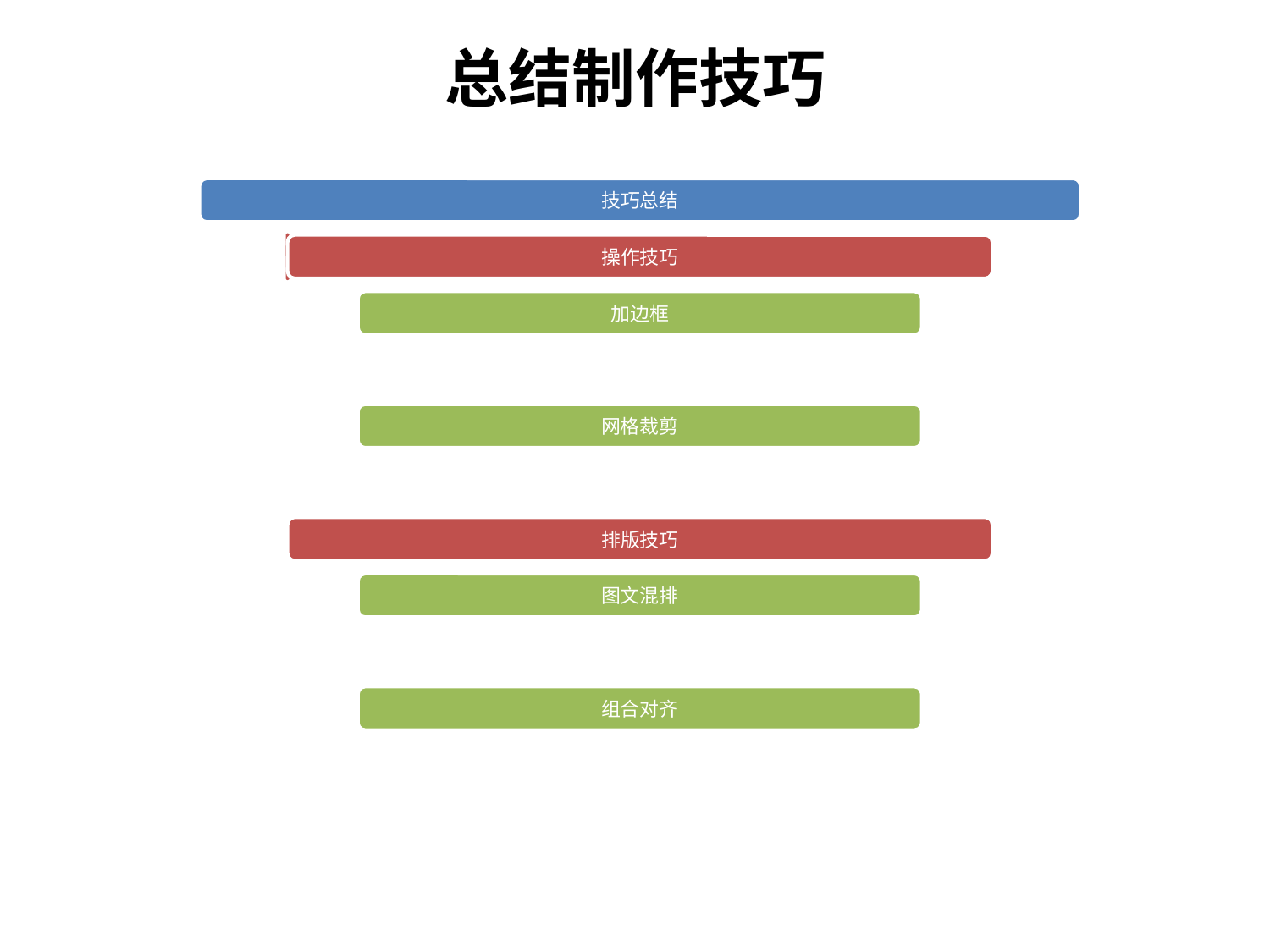

# 总结制作技巧
技巧总结
操作技巧
加边框
排版技巧
图文混排
组合对齐
网格裁剪